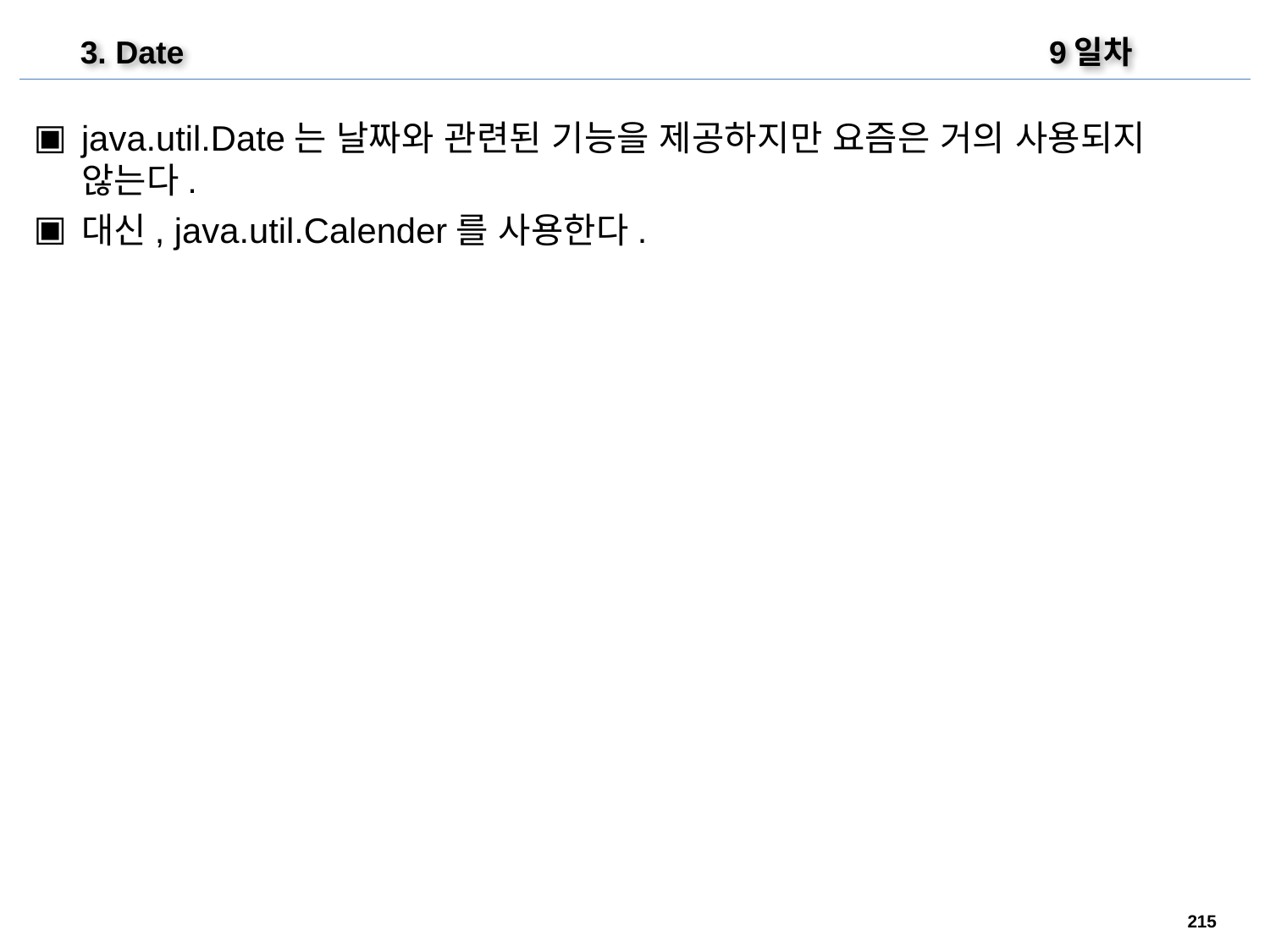

3. Date
9일차
java.util.Date는 날짜와 관련된 기능을 제공하지만 요즘은 거의 사용되지 않는다.
대신, java.util.Calender를 사용한다.